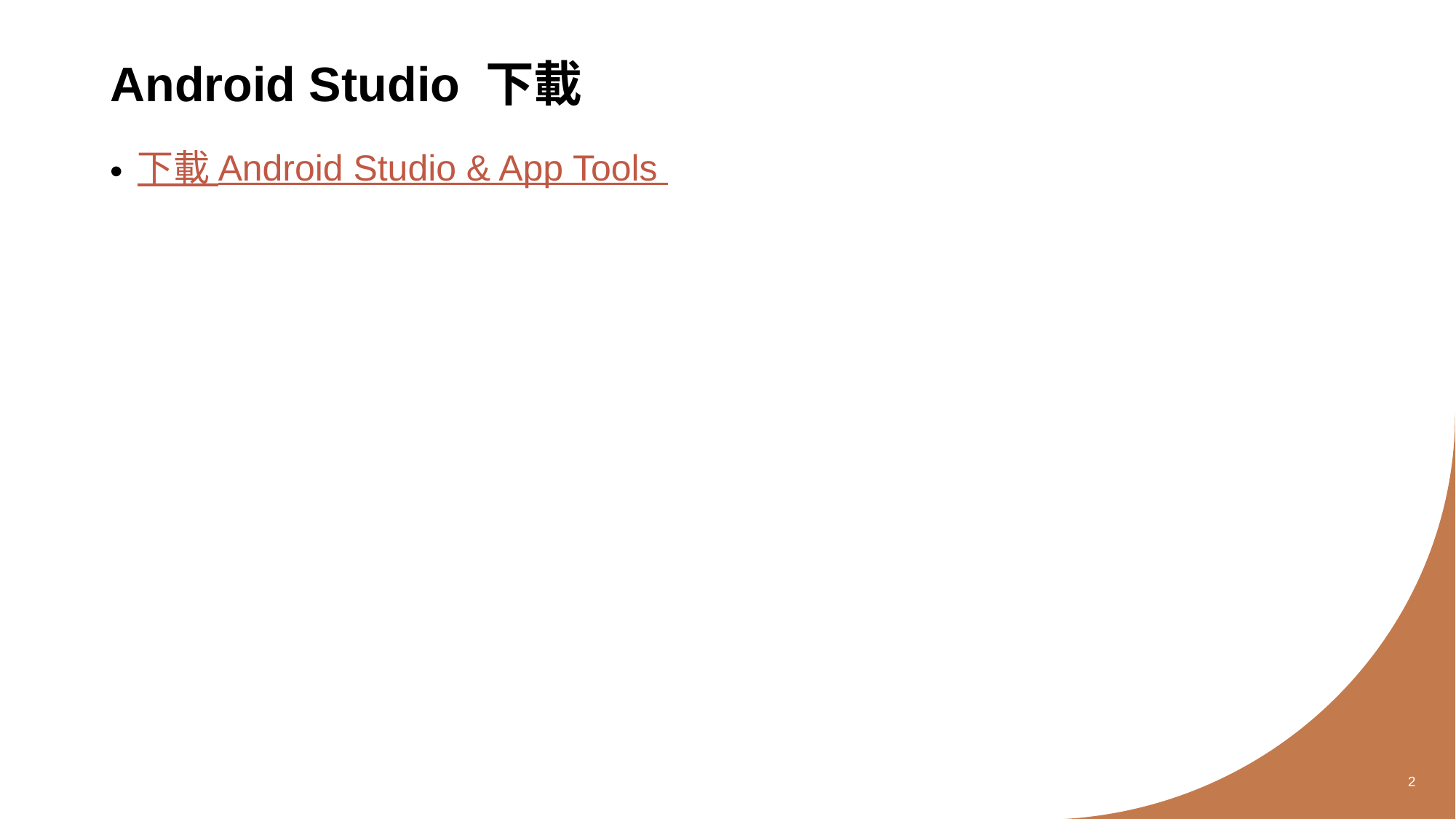

# Android Studio 下載
下載 Android Studio & App Tools
2